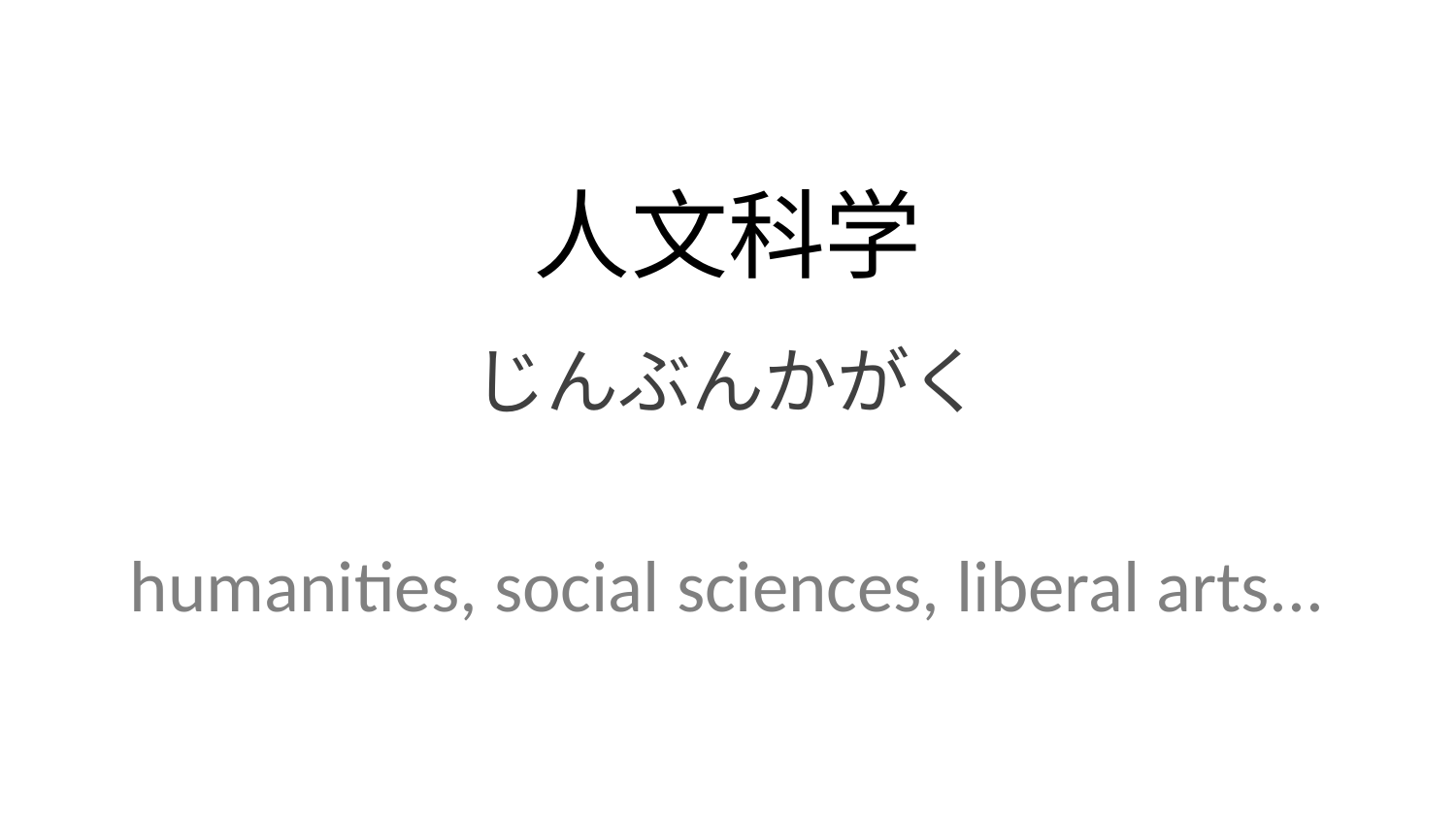

人文科学

じんぶんかがく
humanities, social sciences, liberal arts...